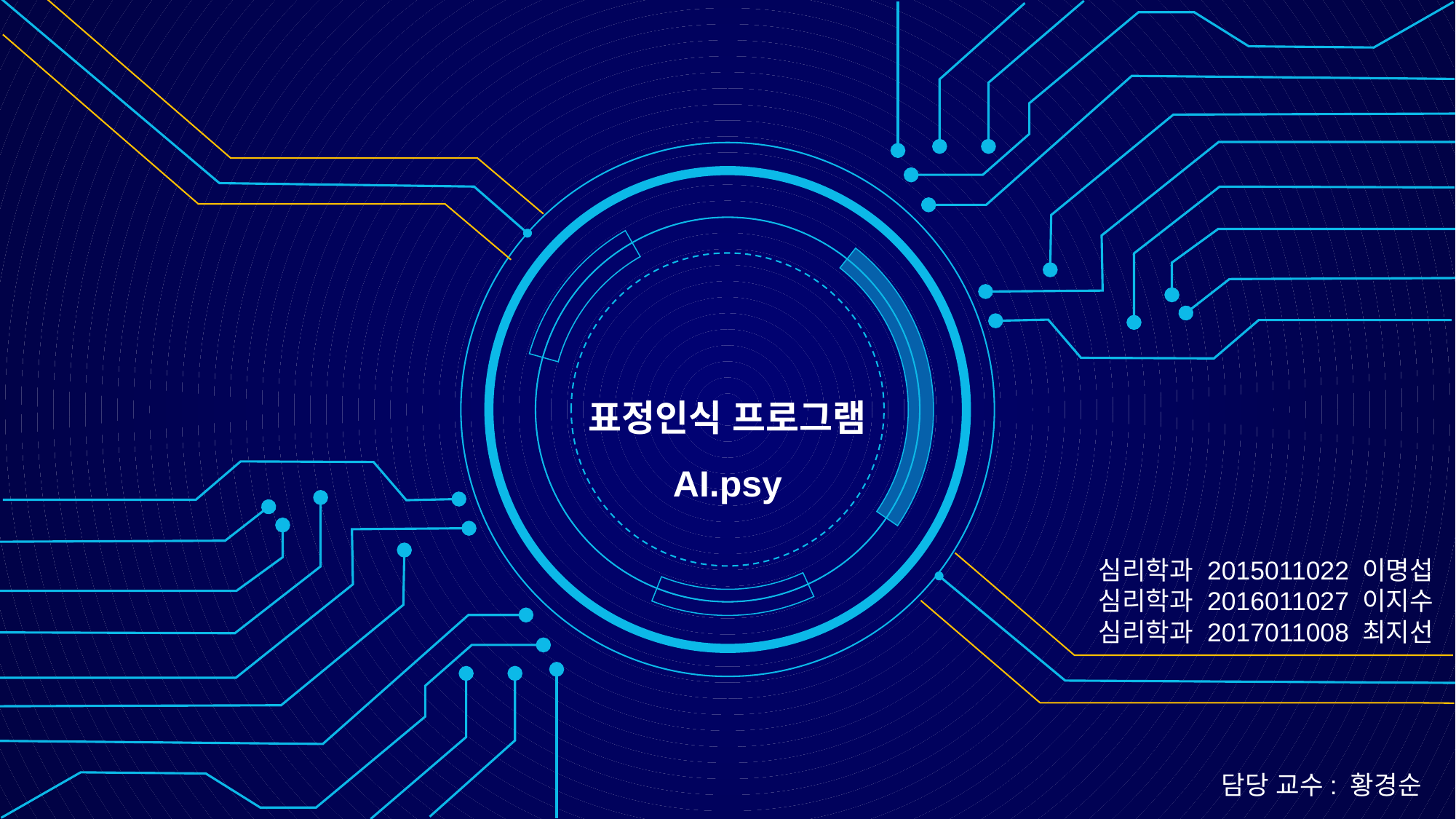

표정인식 프로그램
AI.psy

심리학과 2015011022 이명섭
심리학과 2016011027 이지수
심리학과 2017011008 최지선

담당 교수: 황경순